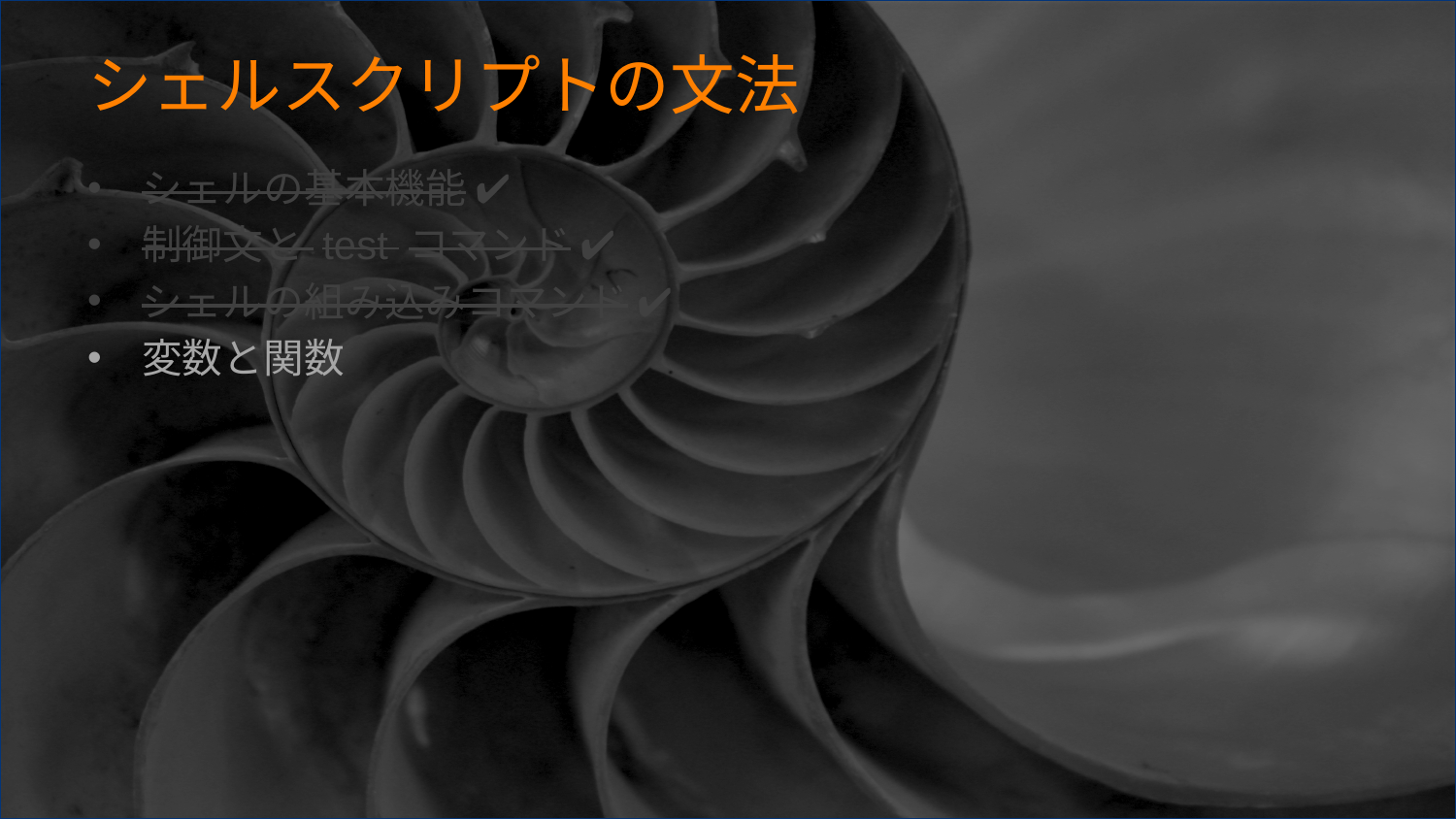

# シェルスクリプトの文法
シェルの基本機能 ✔
制御文と test コマンド ✔
シェルの組み込みコマンド ✔
変数と関数